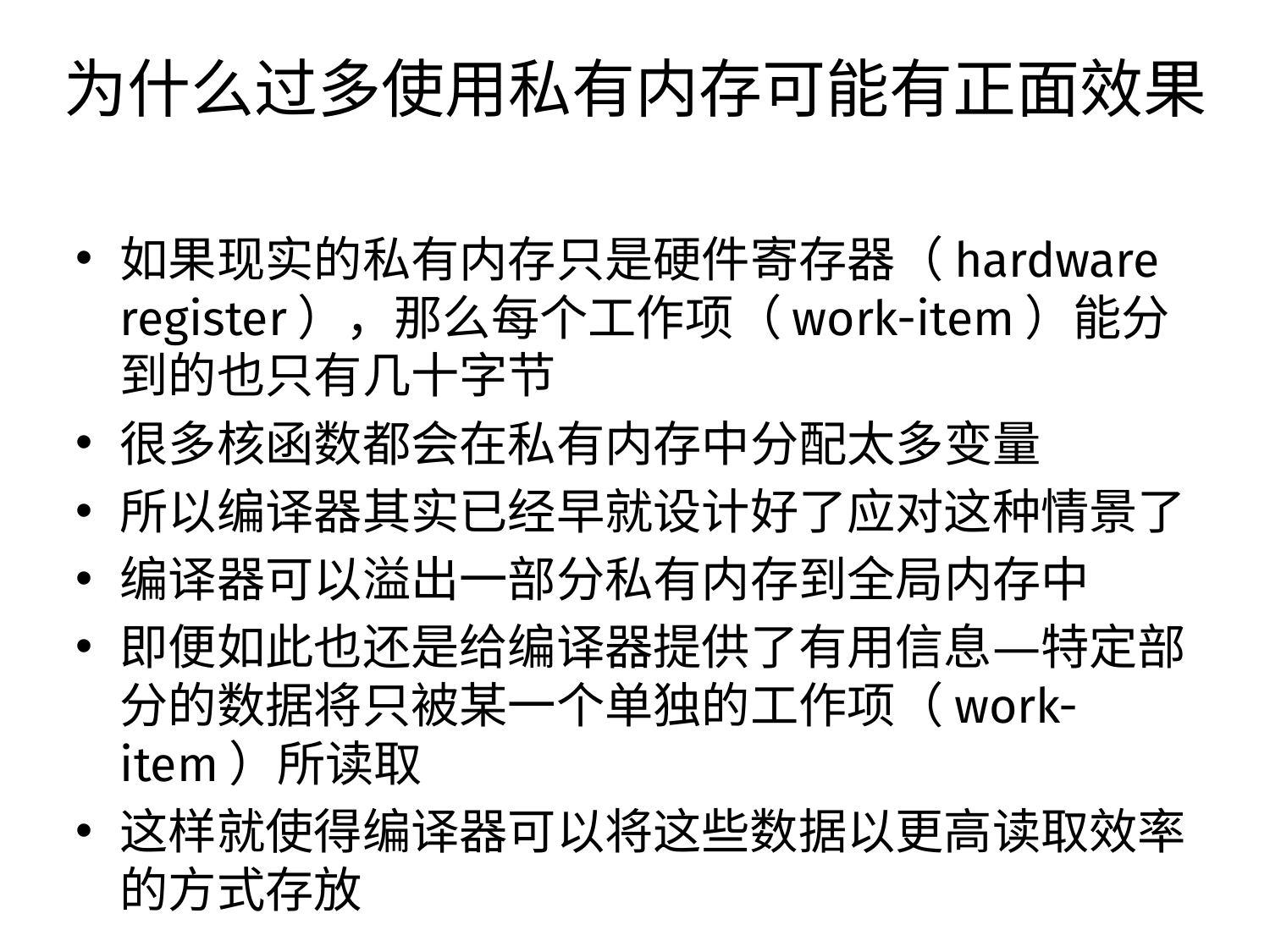

为什么过多使用私有内存可能有正面效果
如果现实的私有内存只是硬件寄存器（hardware register），那么每个工作项（work-item）能分到的也只有几十字节
很多核函数都会在私有内存中分配太多变量
所以编译器其实已经早就设计好了应对这种情景了
编译器可以溢出一部分私有内存到全局内存中
即便如此也还是给编译器提供了有用信息—特定部分的数据将只被某一个单独的工作项（work-item）所读取
这样就使得编译器可以将这些数据以更高读取效率的方式存放